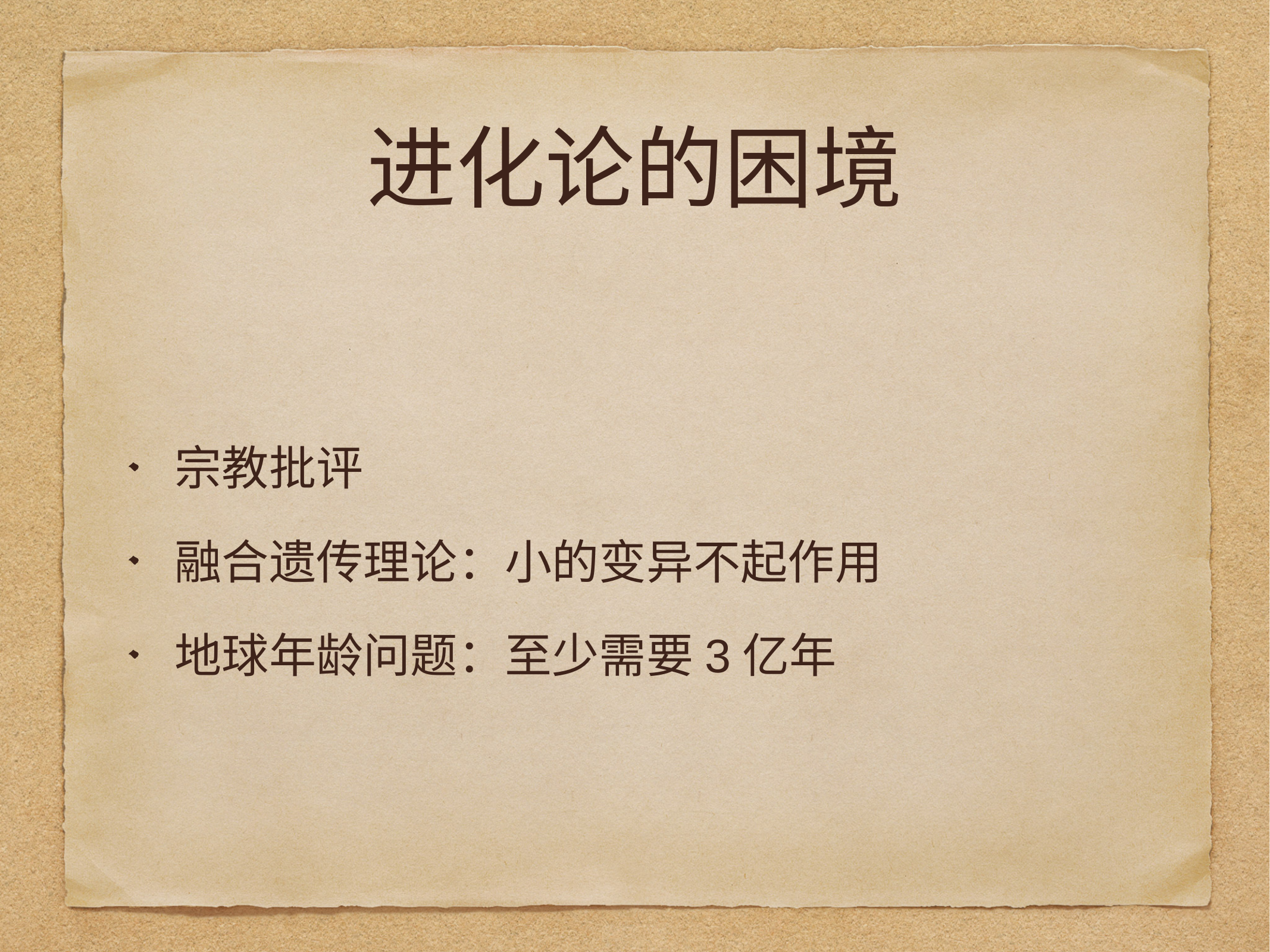

# 进化论的困境
宗教批评
融合遗传理论：小的变异不起作用
地球年龄问题：至少需要3亿年